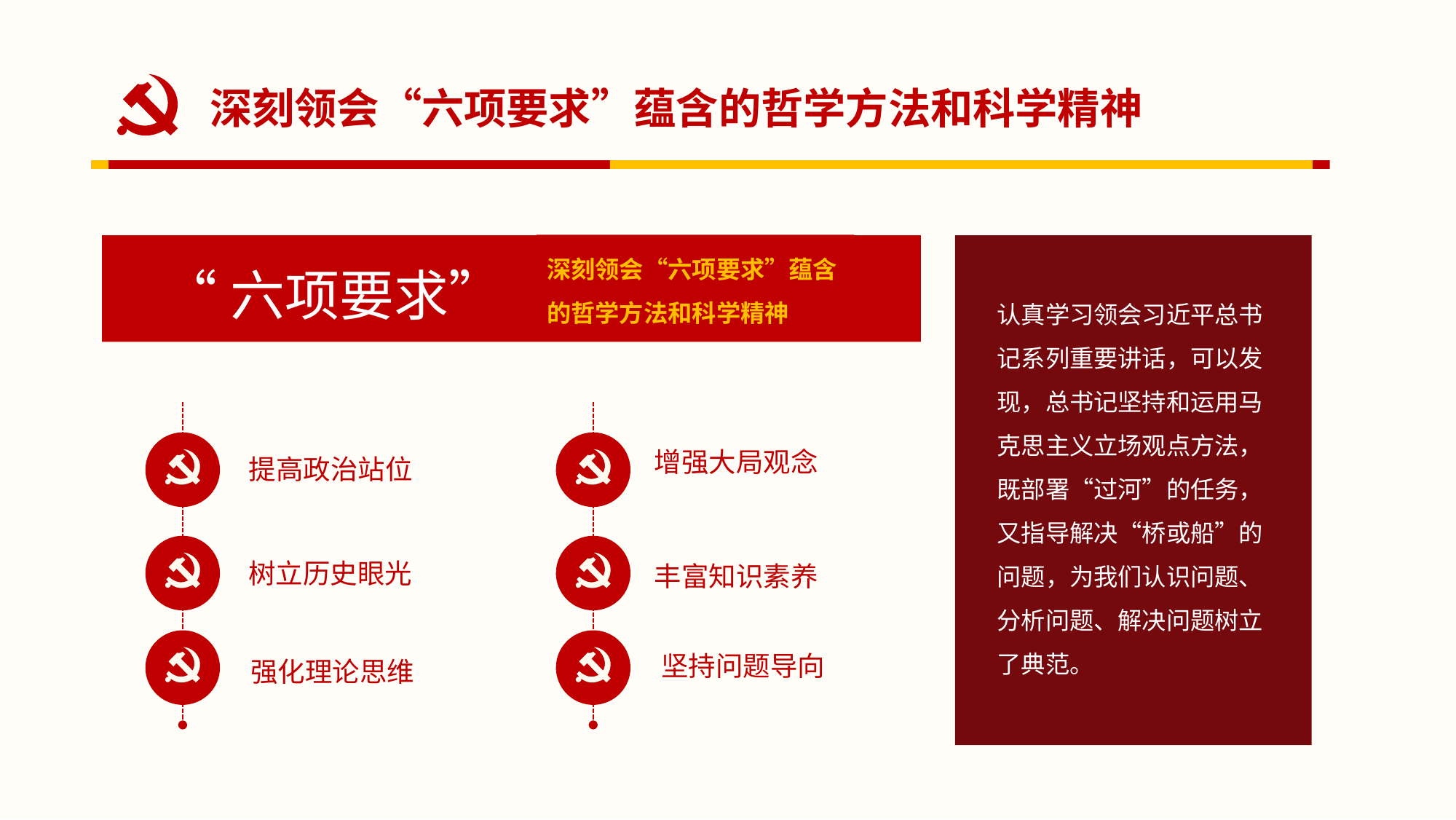

深刻领会“六项要求”蕴含的哲学方法和科学精神

“六项要求”

深刻领会“六项要求”蕴含的哲学方法和科学精神

认真学习领会习近平总书记系列重要讲话，可以发现，总书记坚持和运用马克思主义立场观点方法，既部署“过河”的任务，又指导解决“桥或船”的问题，为我们认识问题、分析问题、解决问题树立了典范。

增强大局观念
提高政治站位

树立历史眼光
丰富知识素养

坚持问题导向
强化理论思维